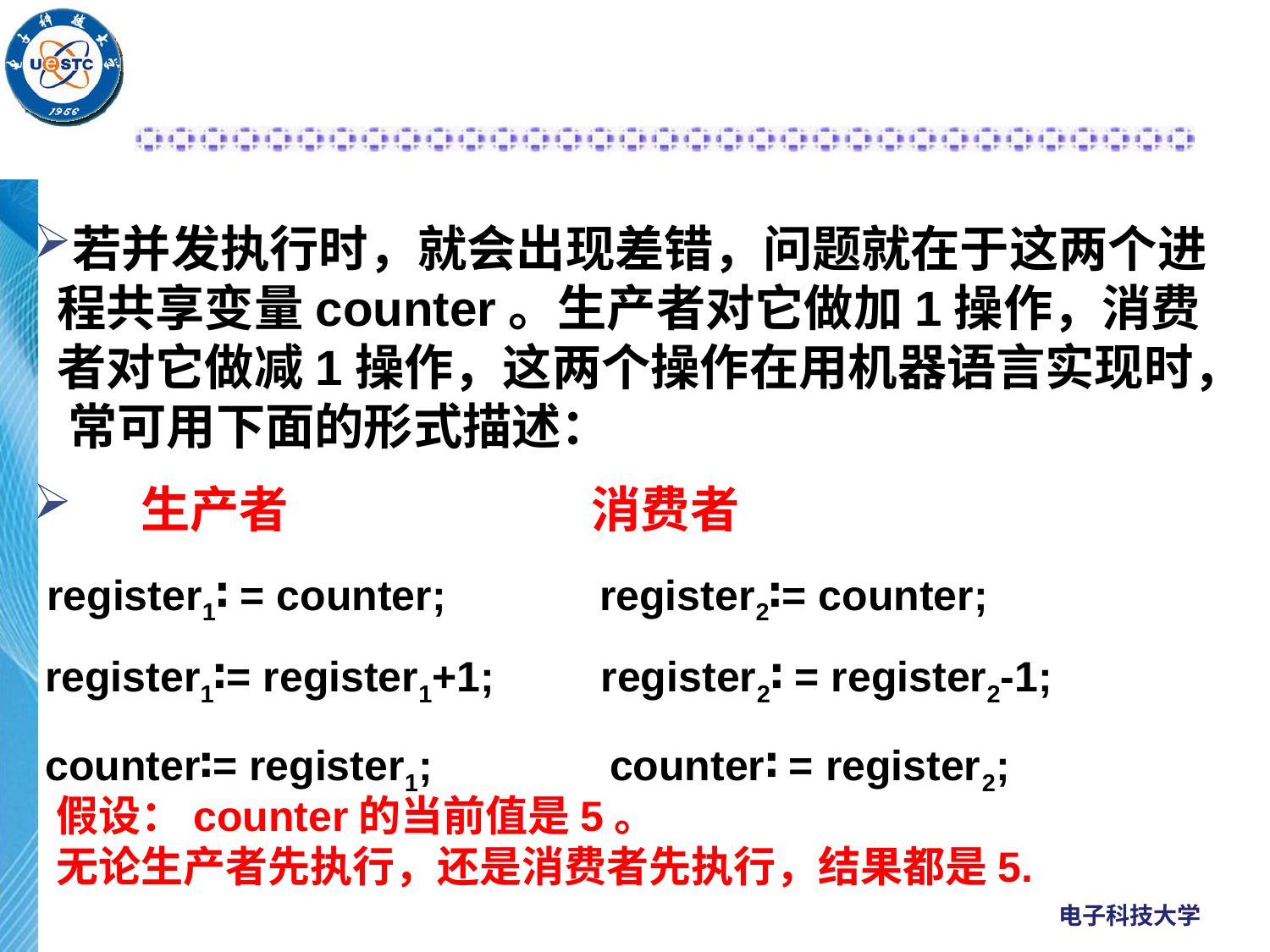

#
若并发执行时，就会出现差错，问题就在于这两个进程共享变量counter。生产者对它做加1操作，消费者对它做减1操作，这两个操作在用机器语言实现时， 常可用下面的形式描述：
     生产者                           消费者
 register1∶ = counter;             register2∶= counter;
 register1∶= register1+1;         register2∶ = register2-1;
 counter∶= register1;               counter∶ = register2;

假设：counter的当前值是5。
无论生产者先执行，还是消费者先执行，结果都是5.